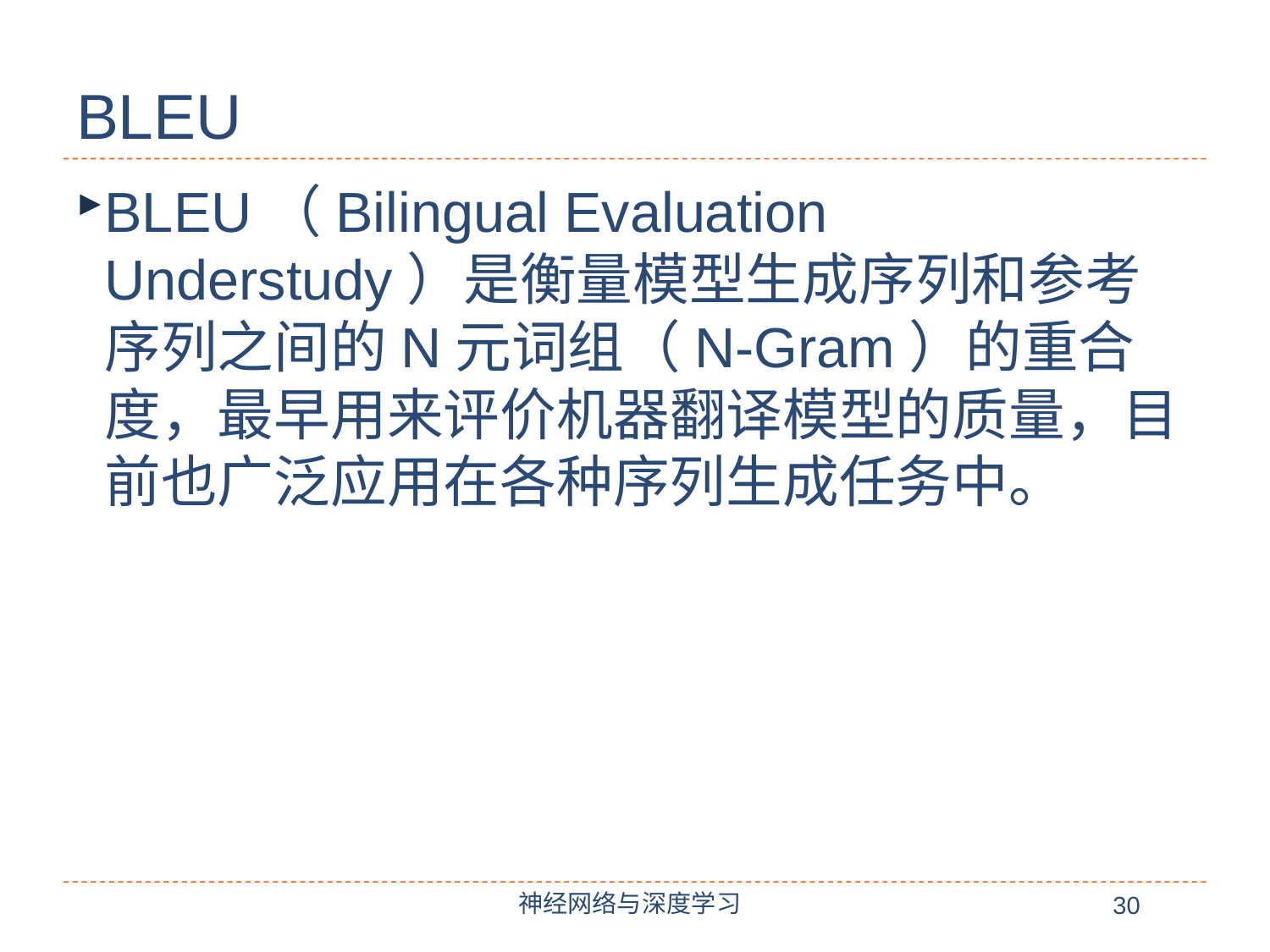

# BLEU
BLEU（Bilingual Evaluation Understudy）是衡量模型生成序列和参考序列之间的N元词组（N-Gram）的重合度，最早用来评价机器翻译模型的质量，目前也广泛应用在各种序列生成任务中。